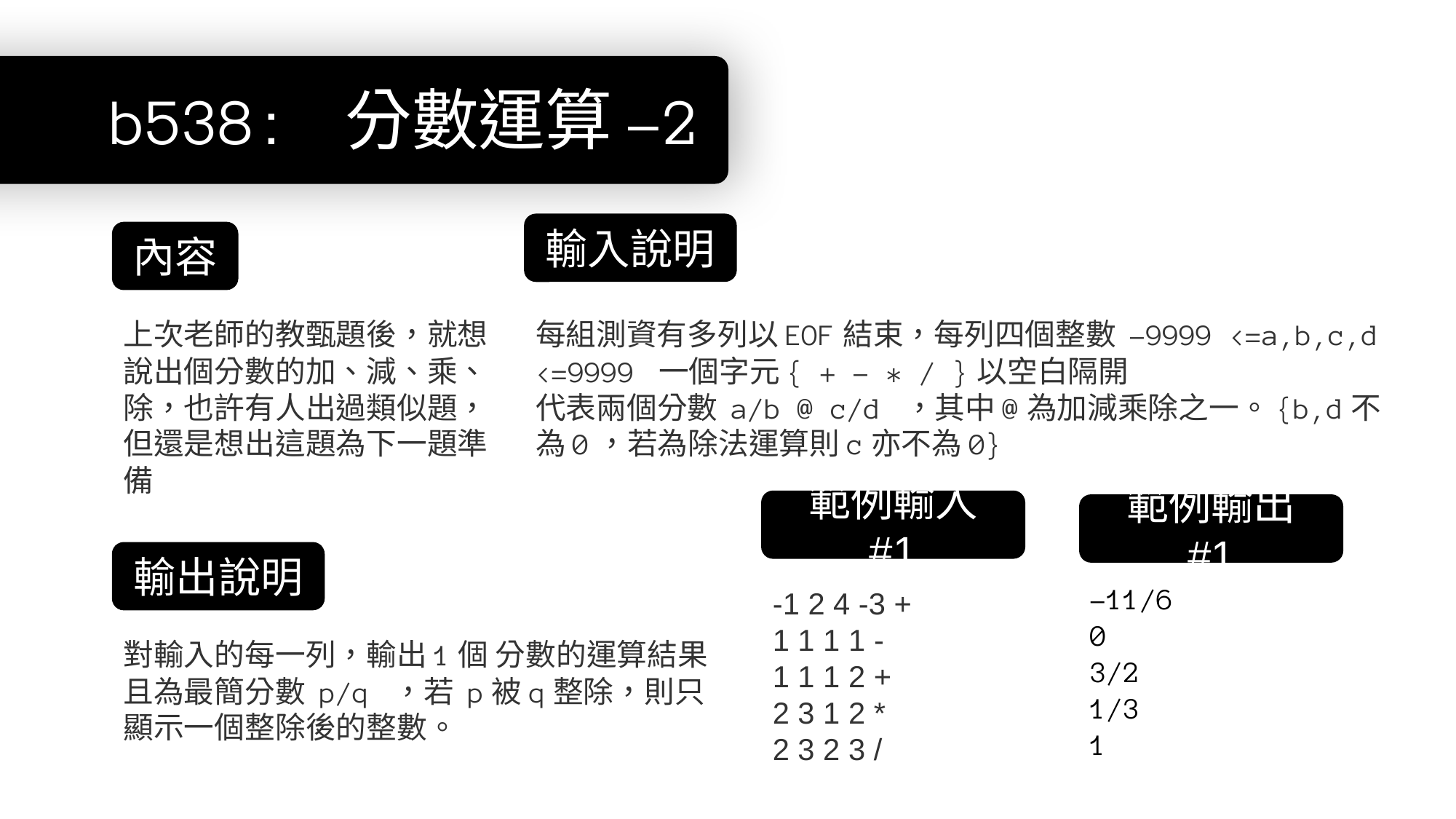

# b538: 分數運算-2

輸入說明
內容
上次老師的教甄題後，就想說出個分數的加、減、乘、除，也許有人出過類似題，但還是想出這題為下一題準備
每組測資有多列以EOF結束，每列四個整數 -9999 <=a,b,c,d <=9999 一個字元{ + - * / }以空白隔開
代表兩個分數 a/b @ c/d ，其中@為加減乘除之一。{b,d不為0，若為除法運算則c亦不為0}
範例輸入 #1
範例輸出 #1
輸出說明
-11/6
0
3/2
1/3
1
-1 2 4 -3 +
1 1 1 1 -
1 1 1 2 +
2 3 1 2 *
2 3 2 3 /
對輸入的每一列，輸出1個 分數的運算結果且為最簡分數 p/q ，若 p被q整除，則只顯示一個整除後的整數。